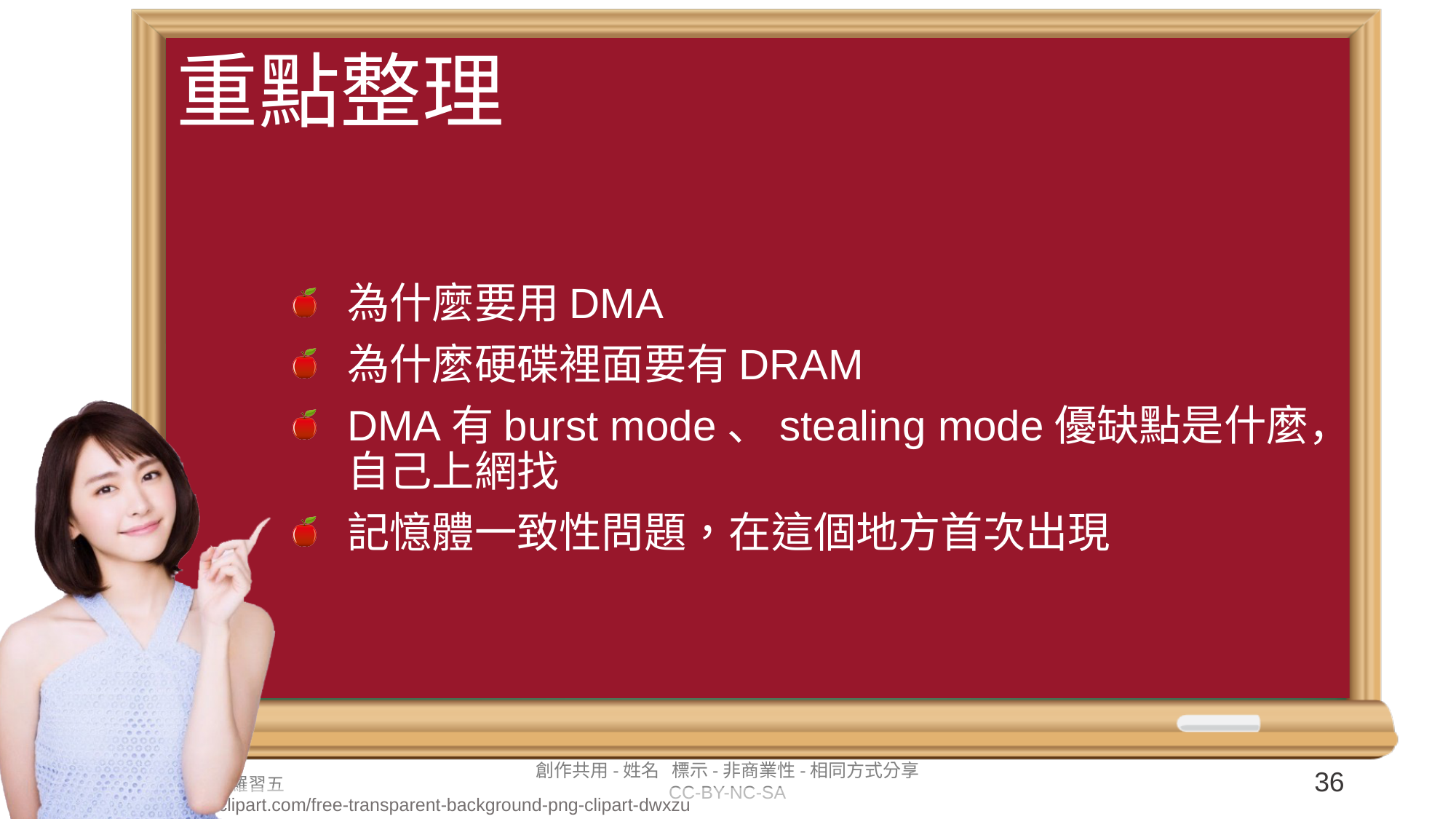

為什麼要用DMA
為什麼硬碟裡面要有DRAM
DMA有burst mode、stealing mode優缺點是什麼，自己上網找
記憶體一致性問題，在這個地方首次出現